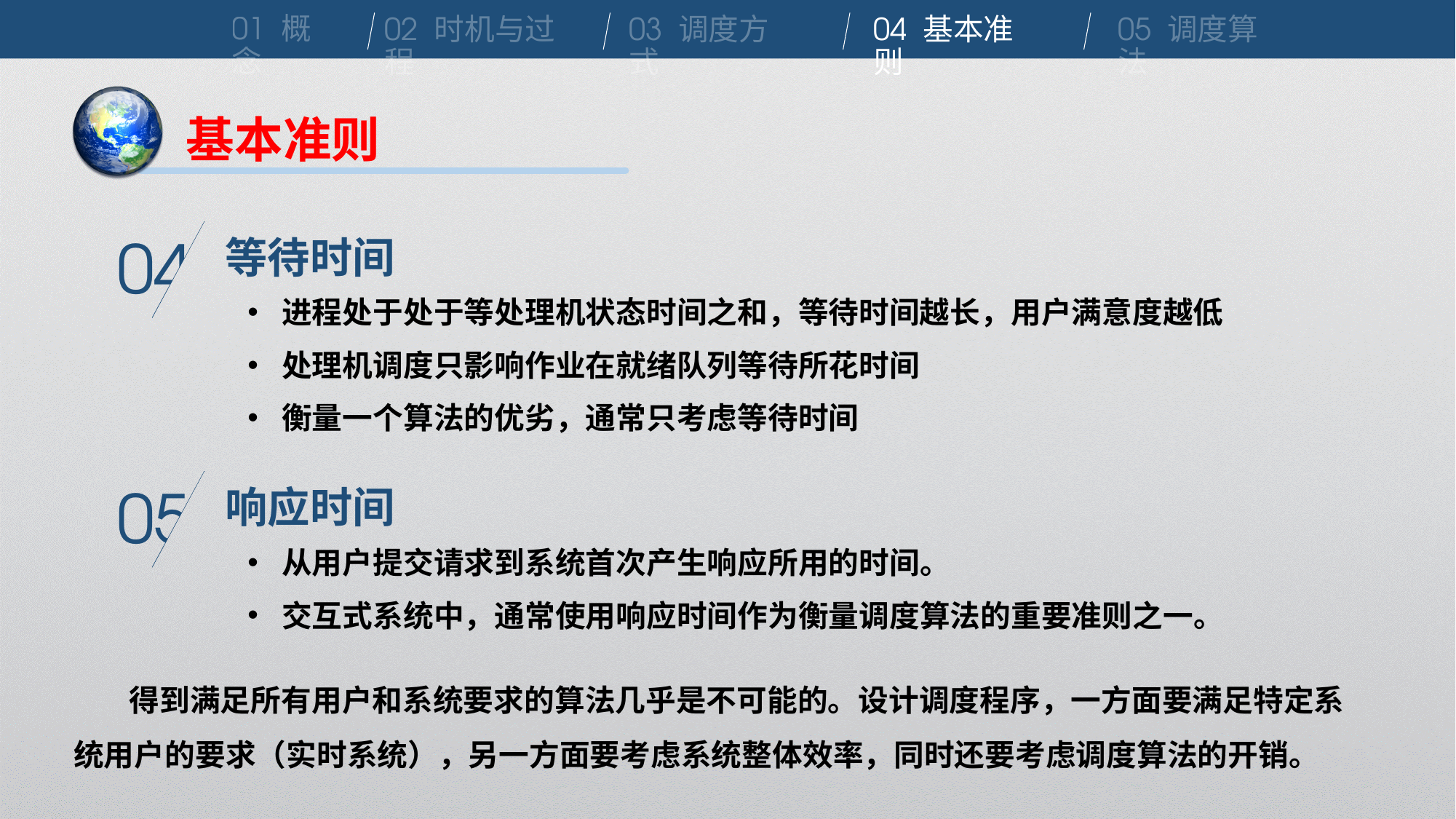

01 概念
02 时机与过程
03 调度方式
04 基本准则
05 调度算法
基本准则
等待时间

04
进程处于处于等处理机状态时间之和，等待时间越长，用户满意度越低
处理机调度只影响作业在就绪队列等待所花时间
衡量一个算法的优劣，通常只考虑等待时间
响应时间

05
从用户提交请求到系统首次产生响应所用的时间。
交互式系统中，通常使用响应时间作为衡量调度算法的重要准则之一。
       得到满足所有用户和系统要求的算法几乎是不可能的。设计调度程序，一方面要满足特定系统用户的要求（实时系统），另一方面要考虑系统整体效率，同时还要考虑调度算法的开销。